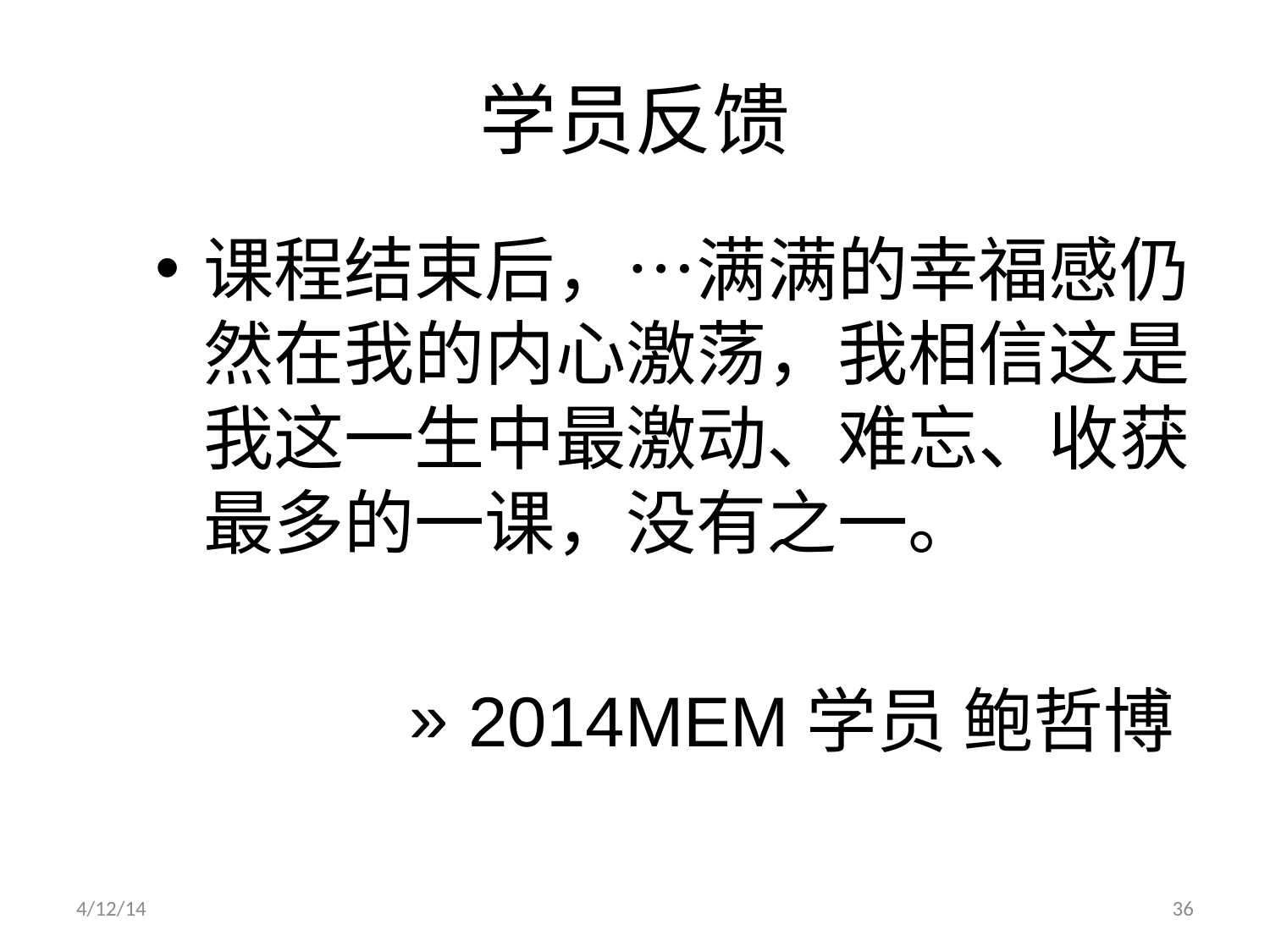

# 学员反馈
课程结束后，…满满的幸福感仍然在我的内心激荡，我相信这是我这一生中最激动、难忘、收获最多的一课，没有之一。

 2014MEM学员 鲍哲博
4/12/14
36